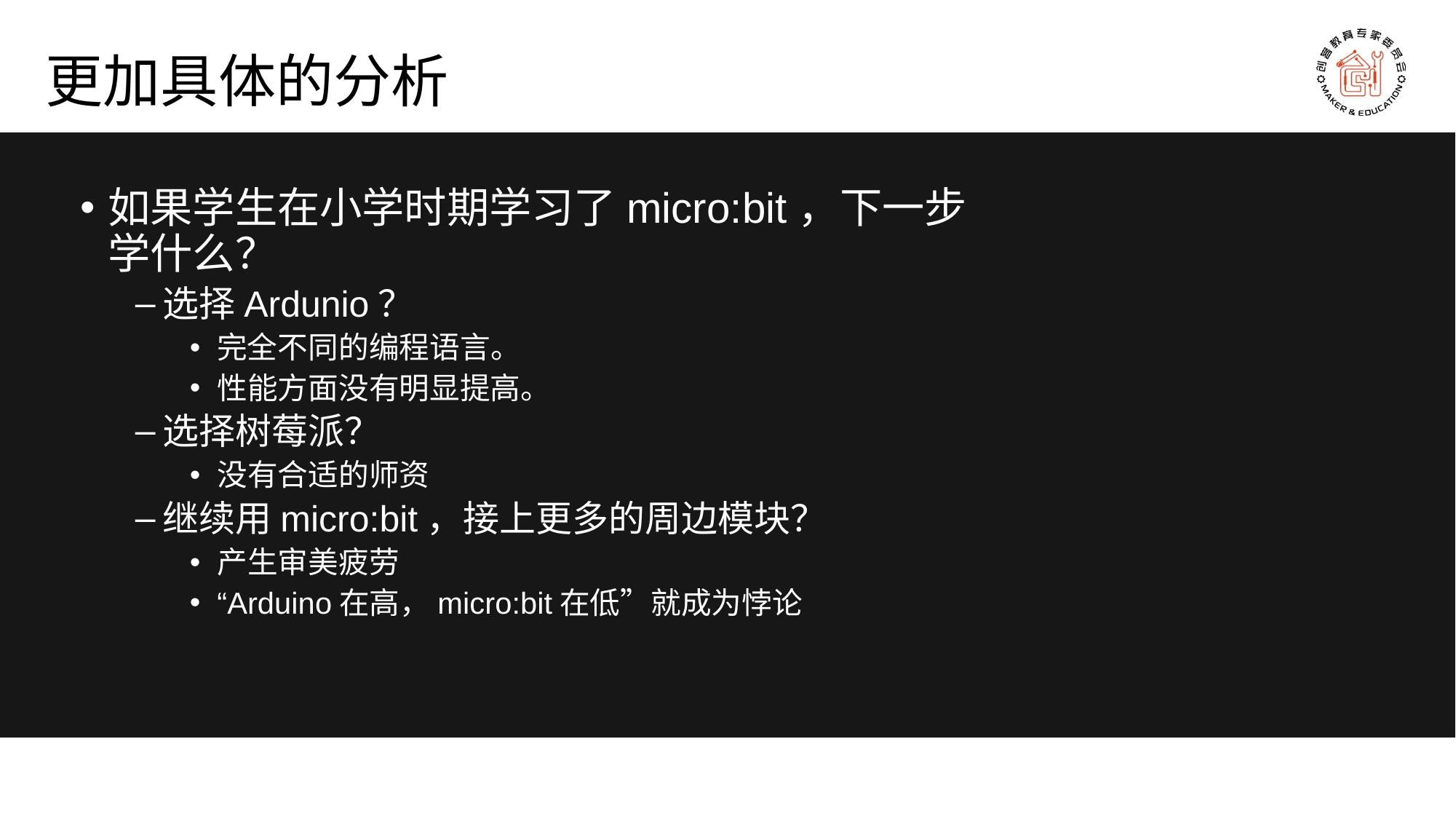

# 更加具体的分析
如果学生在小学时期学习了micro:bit，下一步学什么？
选择Ardunio？
完全不同的编程语言。
性能方面没有明显提高。
选择树莓派？
没有合适的师资
继续用micro:bit，接上更多的周边模块？
产生审美疲劳
“Arduino在高，micro:bit在低”就成为悖论